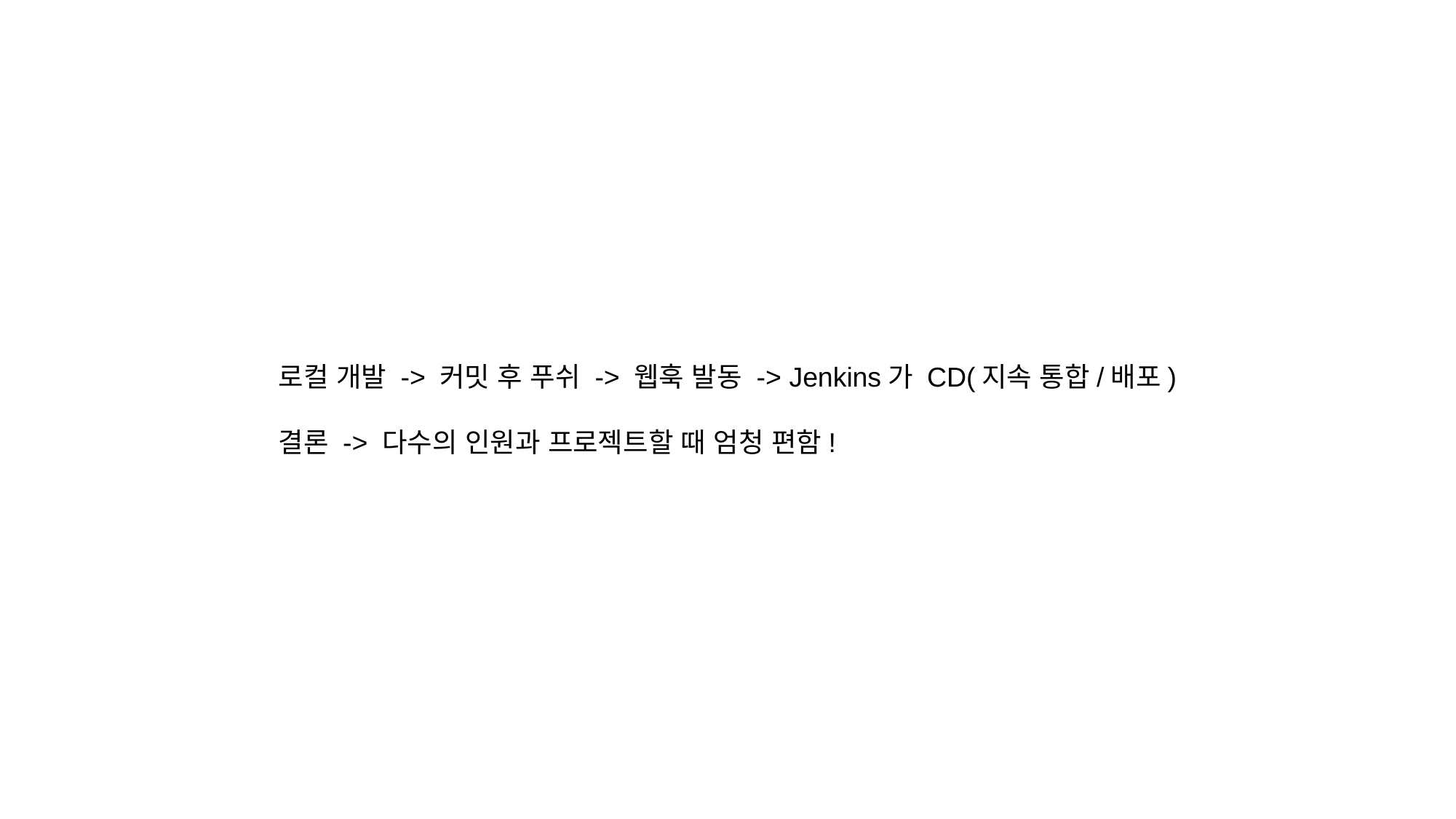

로컬 개발 -> 커밋 후 푸쉬 -> 웹훅 발동 -> Jenkins가 CD(지속 통합/배포)

결론 -> 다수의 인원과 프로젝트할 때 엄청 편함!